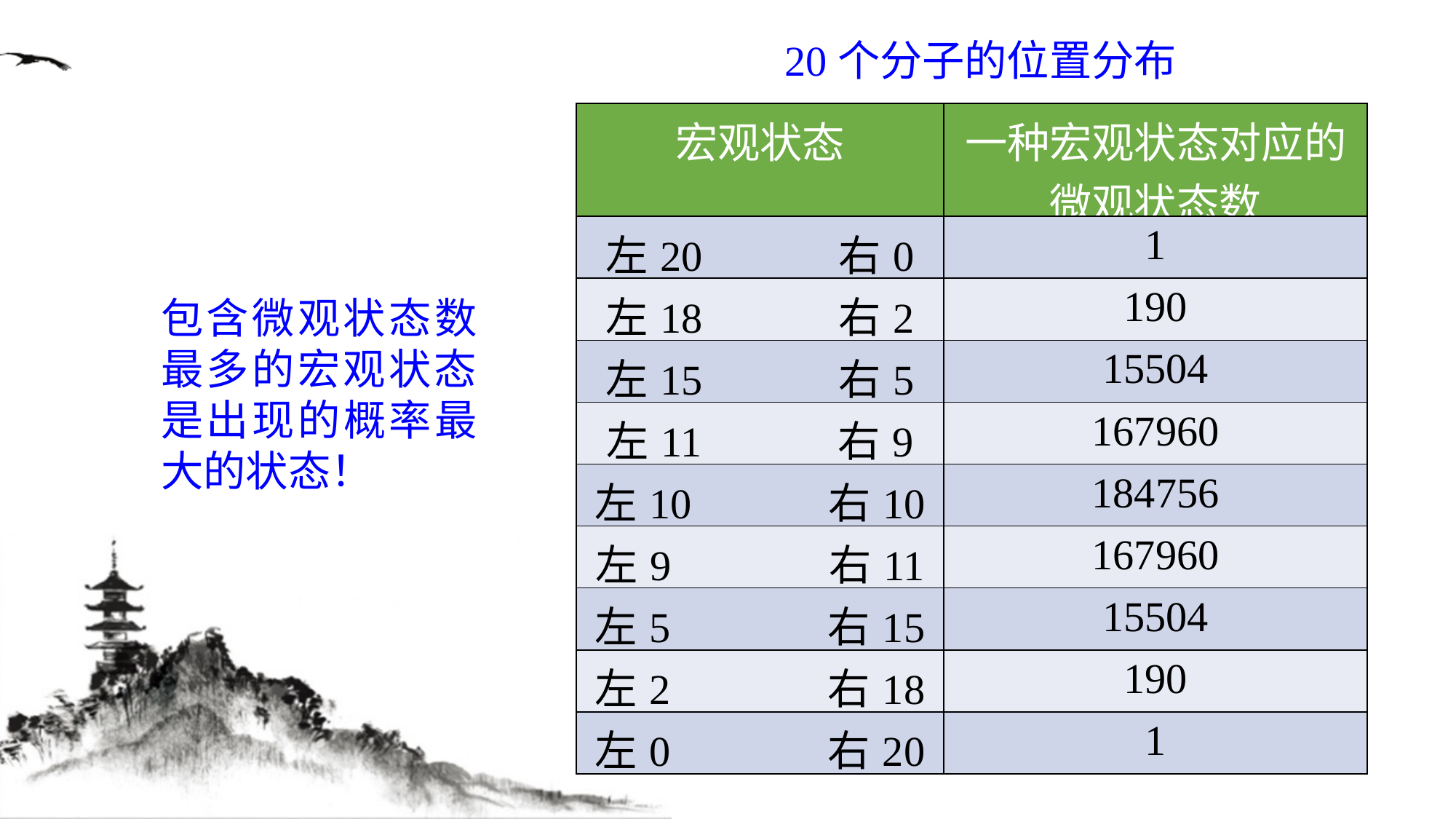

20个分子的位置分布
| 宏观状态 | 一种宏观状态对应的微观状态数 |
| --- | --- |
| 左20 右0 | 1 |
| 左18 右2 | 190 |
| 左15 右5 | 15504 |
| 左11 右9 | 167960 |
| 左10 右10 | 184756 |
| 左9 右11 | 167960 |
| 左5 右15 | 15504 |
| 左2 右18 | 190 |
| 左0 右20 | 1 |
包含微观状态数最多的宏观状态是出现的概率最大的状态！